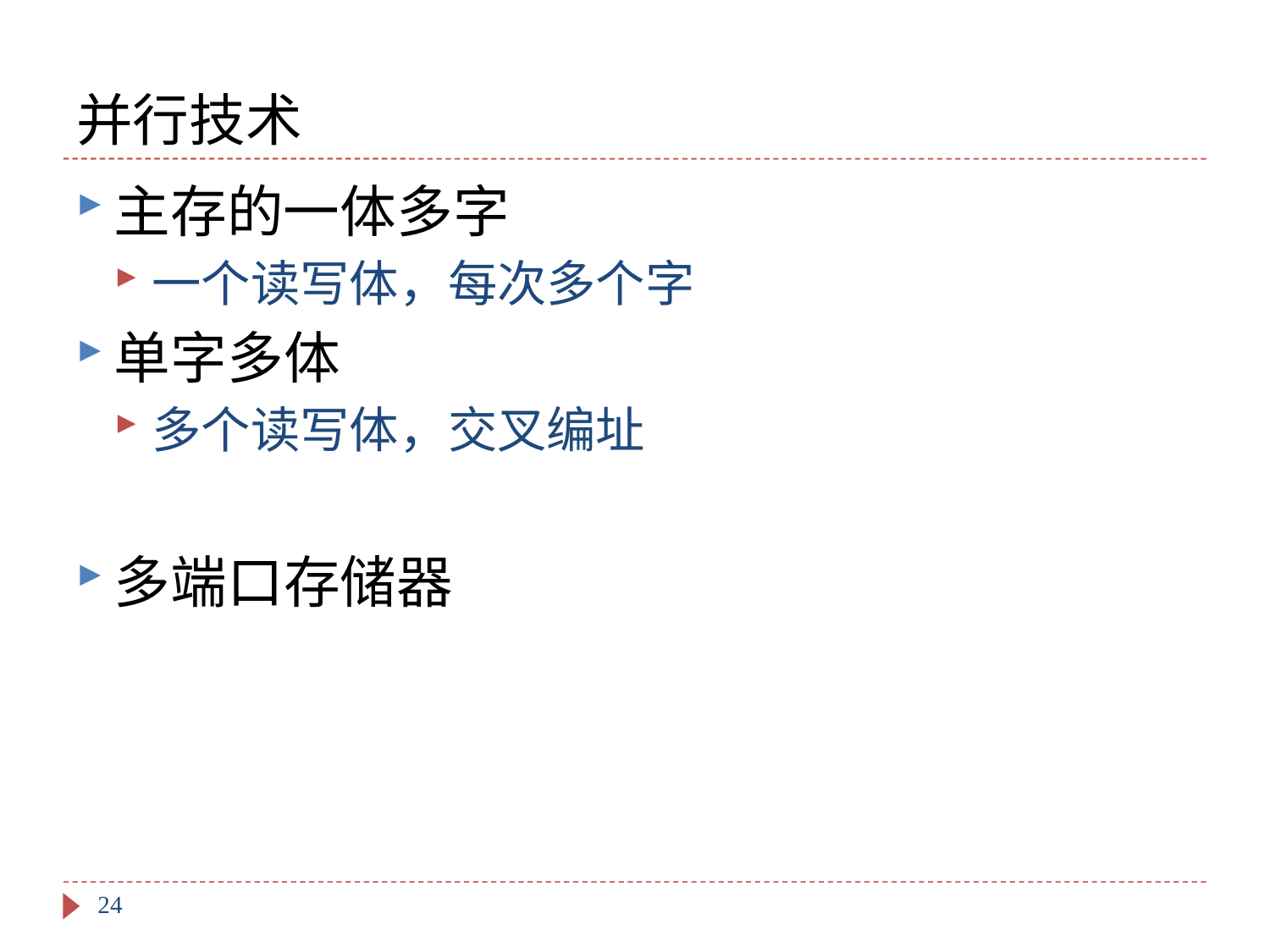

# 并行技术
主存的一体多字
一个读写体，每次多个字
单字多体
多个读写体，交叉编址

多端口存储器

24